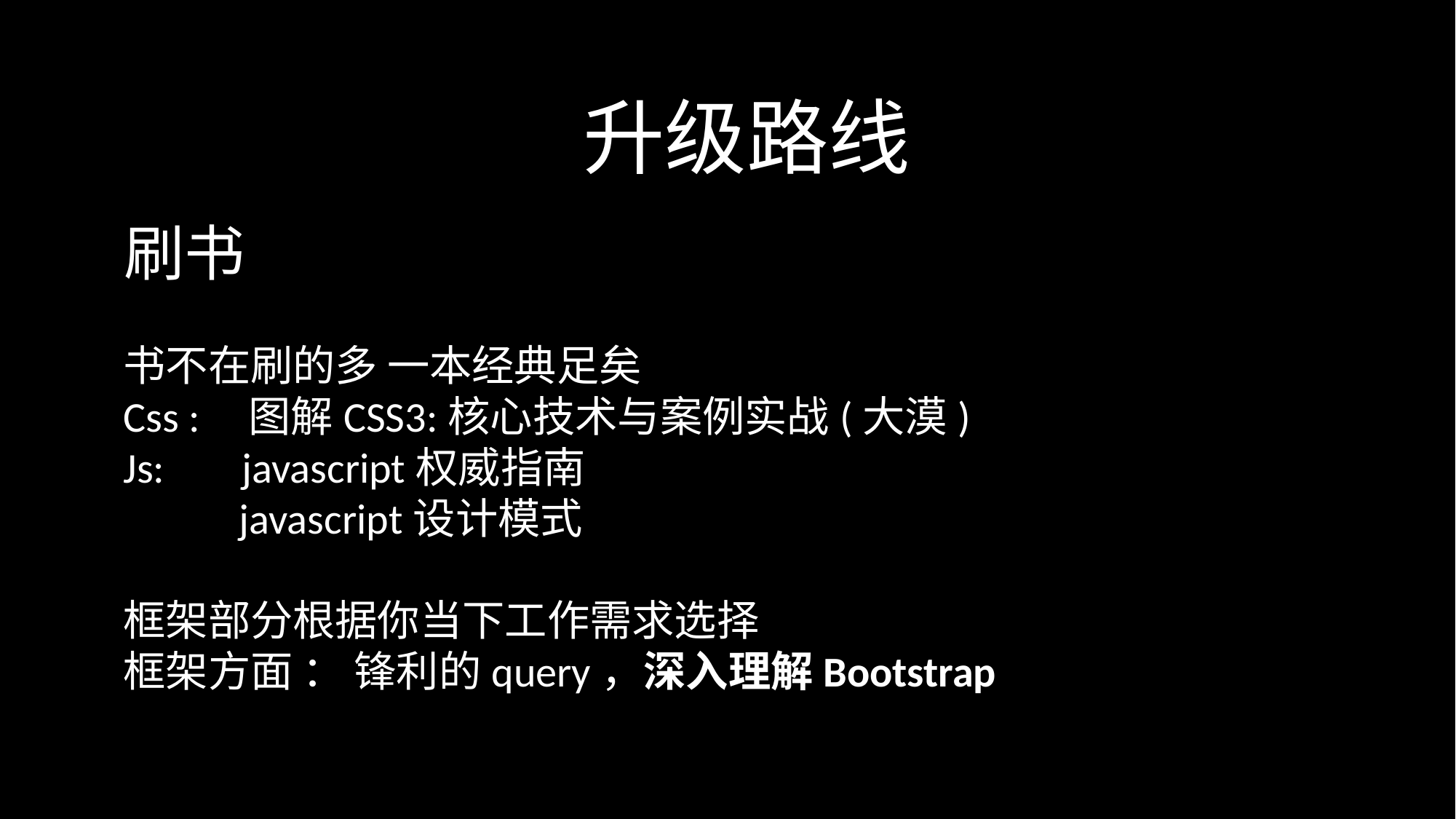

升级路线
刷书
书不在刷的多 一本经典足矣
Css :    图解CSS3:核心技术与案例实战(大漠)
Js:        javascript权威指南
            javascript设计模式

框架部分根据你当下工作需求选择
框架方面 ： 锋利的query，深入理解Bootstrap